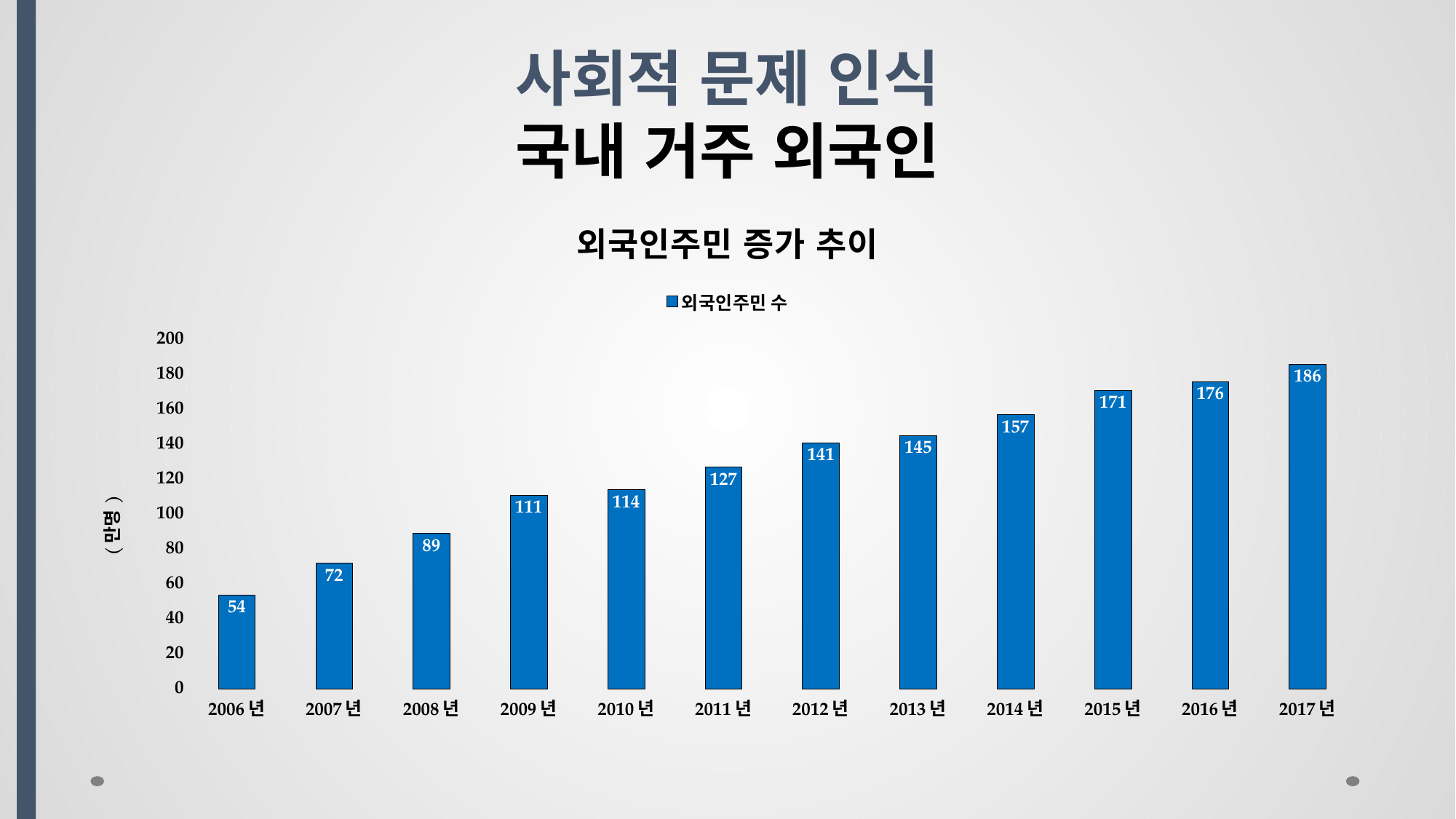

# 사회적 문제 인식 국내 거주 외국인

### Chart: 외국인주민 증가 추이

| Category | 외국인주민 수 |
|---|---|
| 2006년 | 54.0 |
| 2007년 | 72.0 |
| 2008년 | 89.0 |
| 2009년 | 111.0 |
| 2010년 | 114.0 |
| 2011년 | 127.0 |
| 2012년 | 141.0 |
| 2013년 | 145.0 |
| 2014년 | 157.0 |
| 2015년 | 171.0 |
| 2016년 | 176.0 |
| 2017년 | 186.0 |